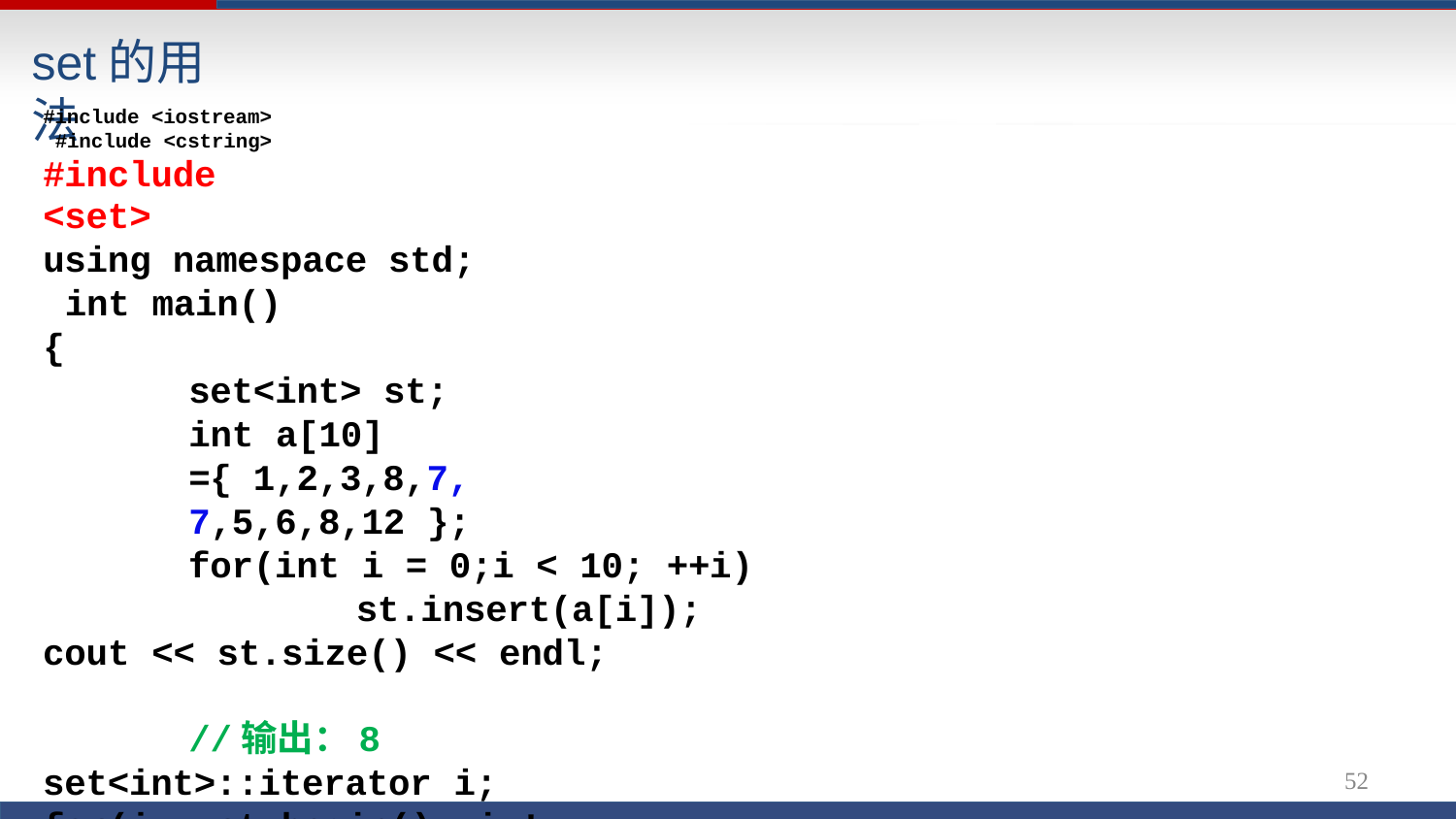

# set的用法
#include <iostream>  #include <cstring>
#include <set>
using namespace std;  int main()
{
set<int> st;
int a[10] ={ 1,2,3,8,7,7,5,6,8,12 };
for(int i = 0;i < 10; ++i)  st.insert(a[i]);
cout << st.size() << endl;	//输出：8
set<int>::iterator i;
for(i = st.begin(); i != st.end(); ++i)
cout << * i << ","; //输出：1,2,3,5,6,7,8,12,  cout << endl;
52